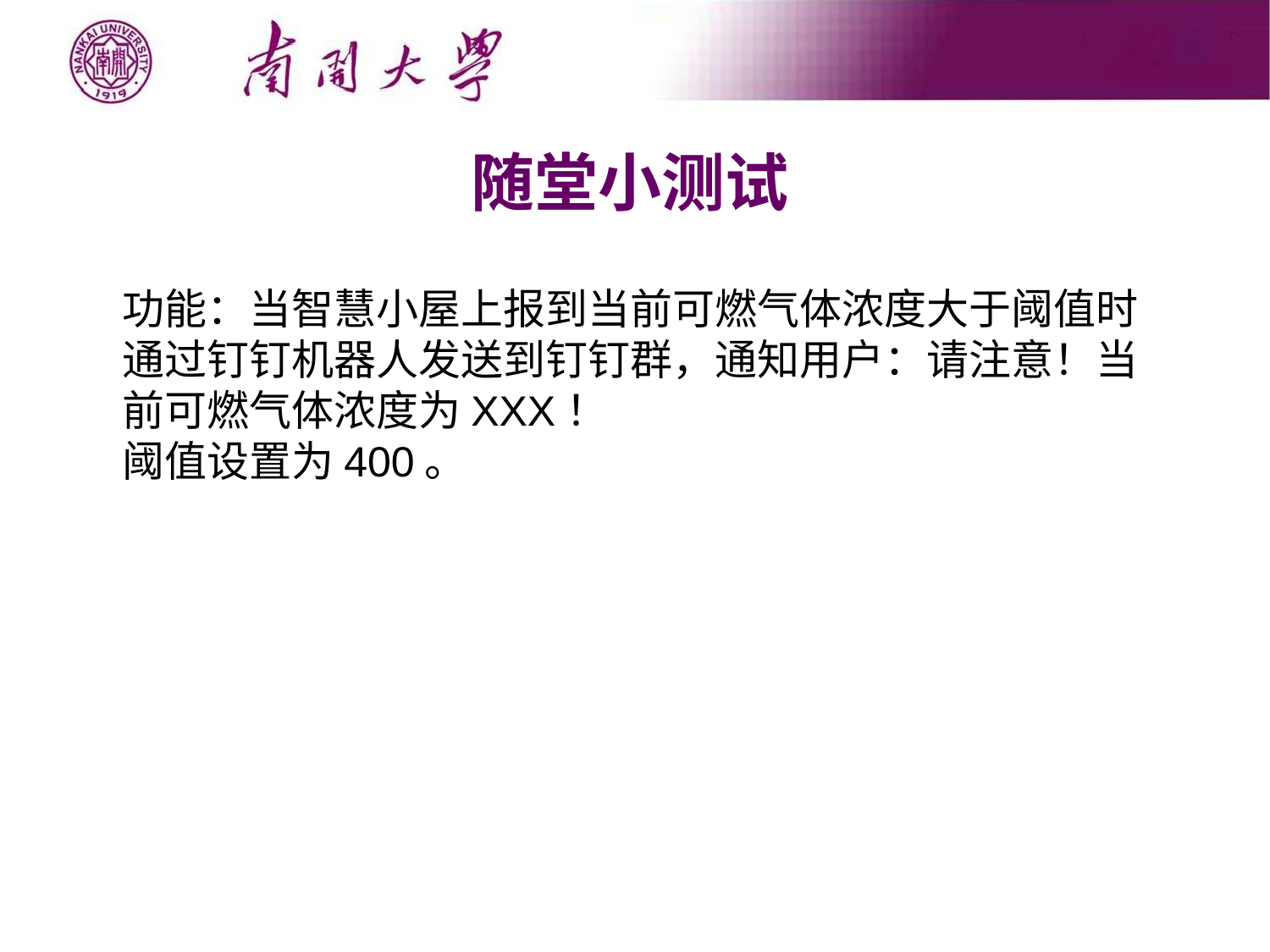

随堂小测试
功能：当智慧小屋上报到当前可燃气体浓度大于阈值时通过钉钉机器人发送到钉钉群，通知用户：请注意！当前可燃气体浓度为XXX！
阈值设置为400。